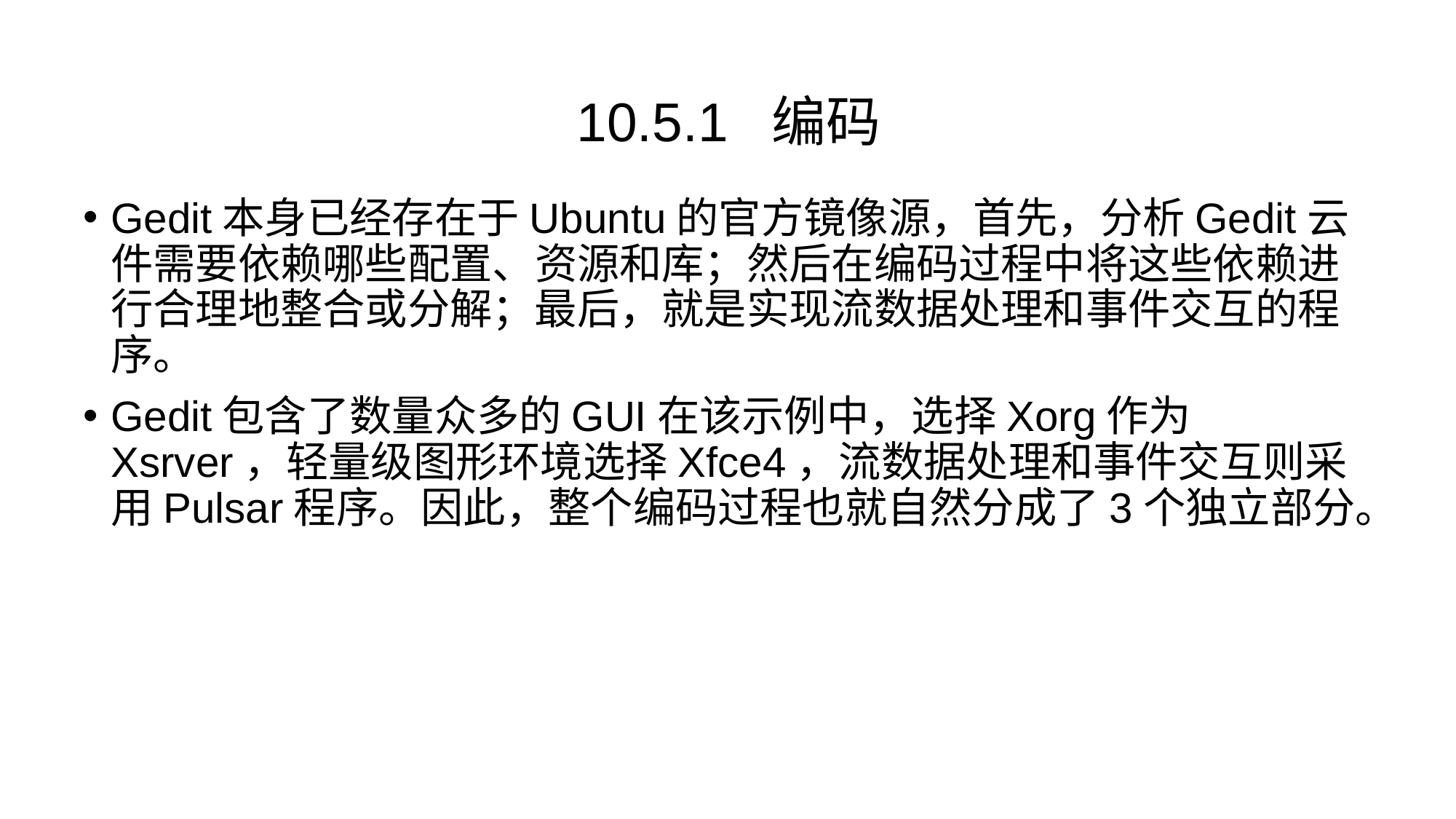

10.5.1  编码
Gedit本身已经存在于Ubuntu的官方镜像源，首先，分析Gedit云件需要依赖哪些配置、资源和库；然后在编码过程中将这些依赖进行合理地整合或分解；最后，就是实现流数据处理和事件交互的程序。
Gedit包含了数量众多的GUI在该示例中，选择Xorg作为Xsrver，轻量级图形环境选择Xfce4，流数据处理和事件交互则采用Pulsar程序。因此，整个编码过程也就自然分成了3个独立部分。